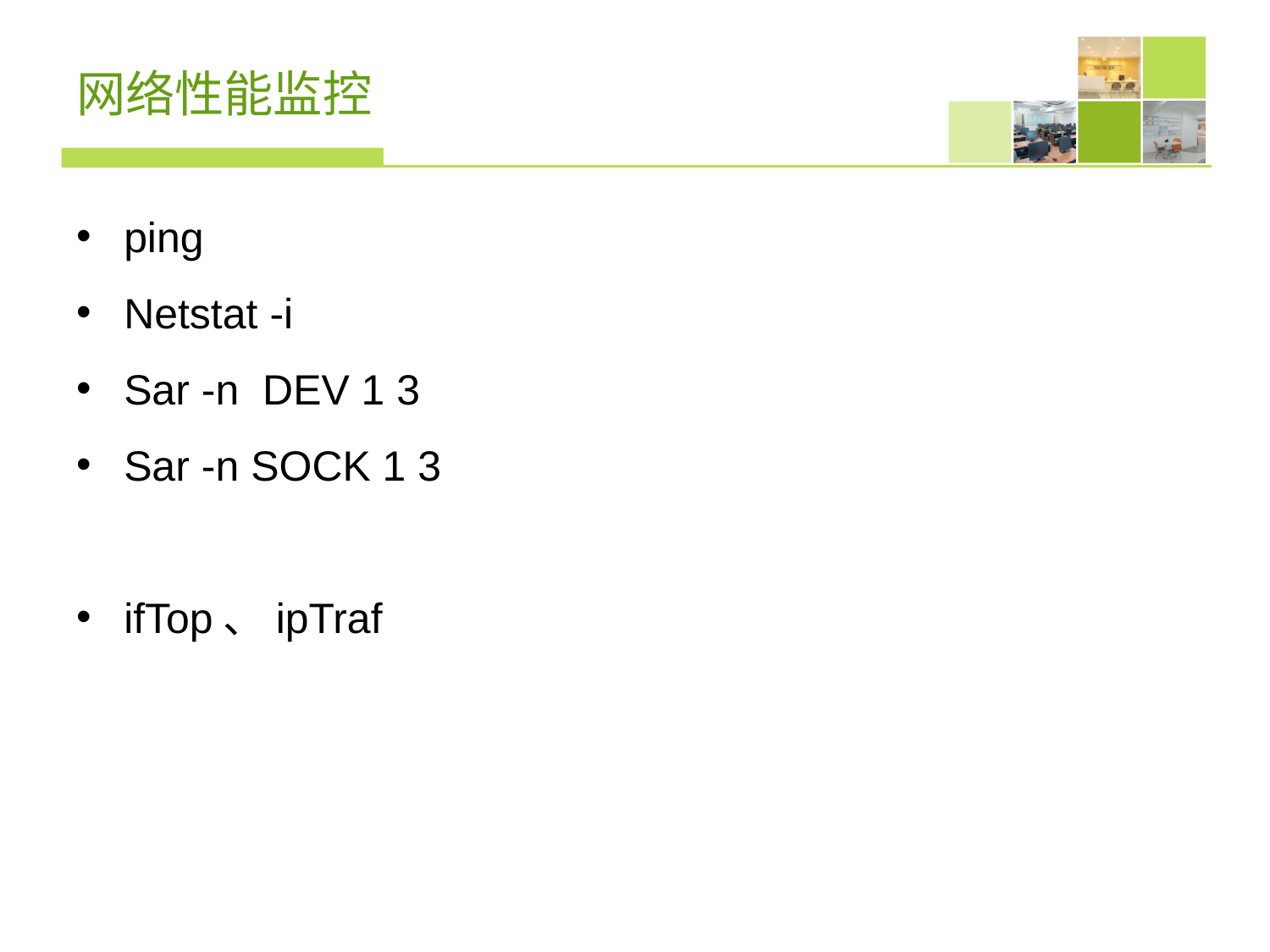

# 网络性能监控
ping
Netstat -i
Sar -n  DEV 1 3
Sar -n SOCK 1 3

ifTop、ipTraf